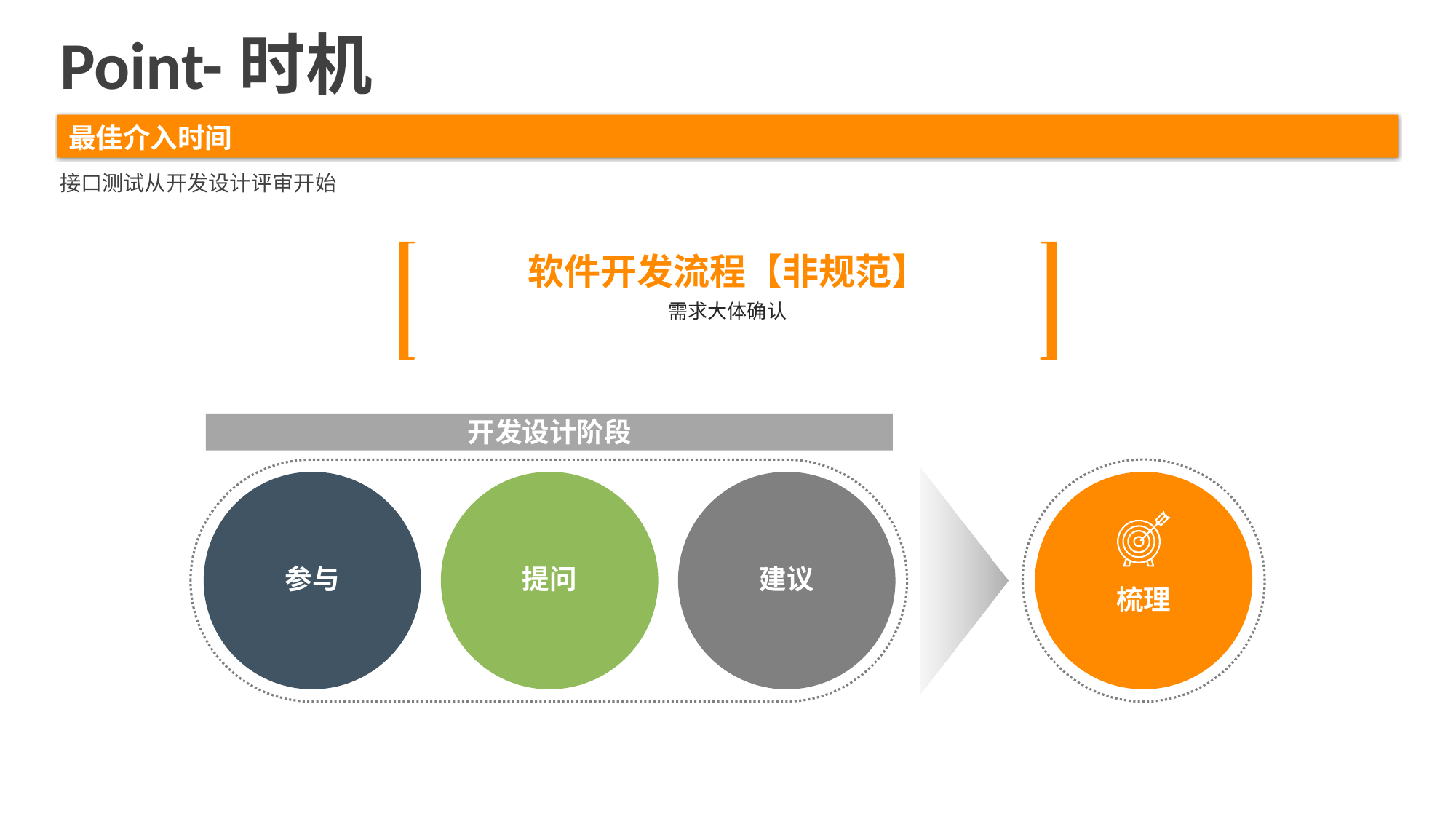

Point-时机

最佳介入时间
接口测试从开发设计评审开始

软件开发流程【非规范】
需求大体确认
开发设计阶段

梳理

参与

提问

建议